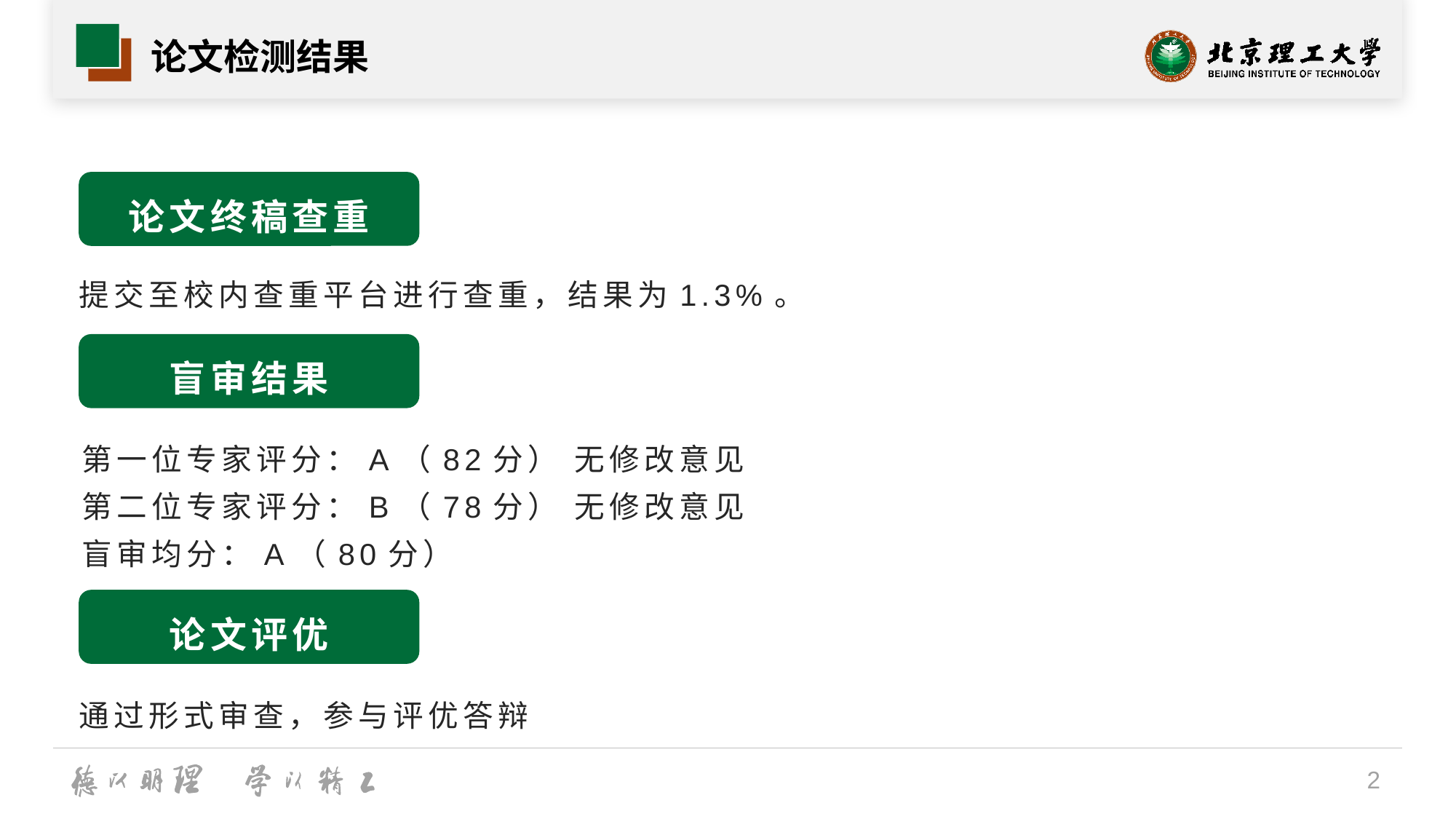

# 论文检测结果
论文终稿查重
提交至校内查重平台进行查重，结果为1.3%。
盲审结果
第一位专家评分：A（82分） 无修改意见
第二位专家评分：B（78分） 无修改意见
盲审均分：A（80分）
论文评优
通过形式审查，参与评优答辩